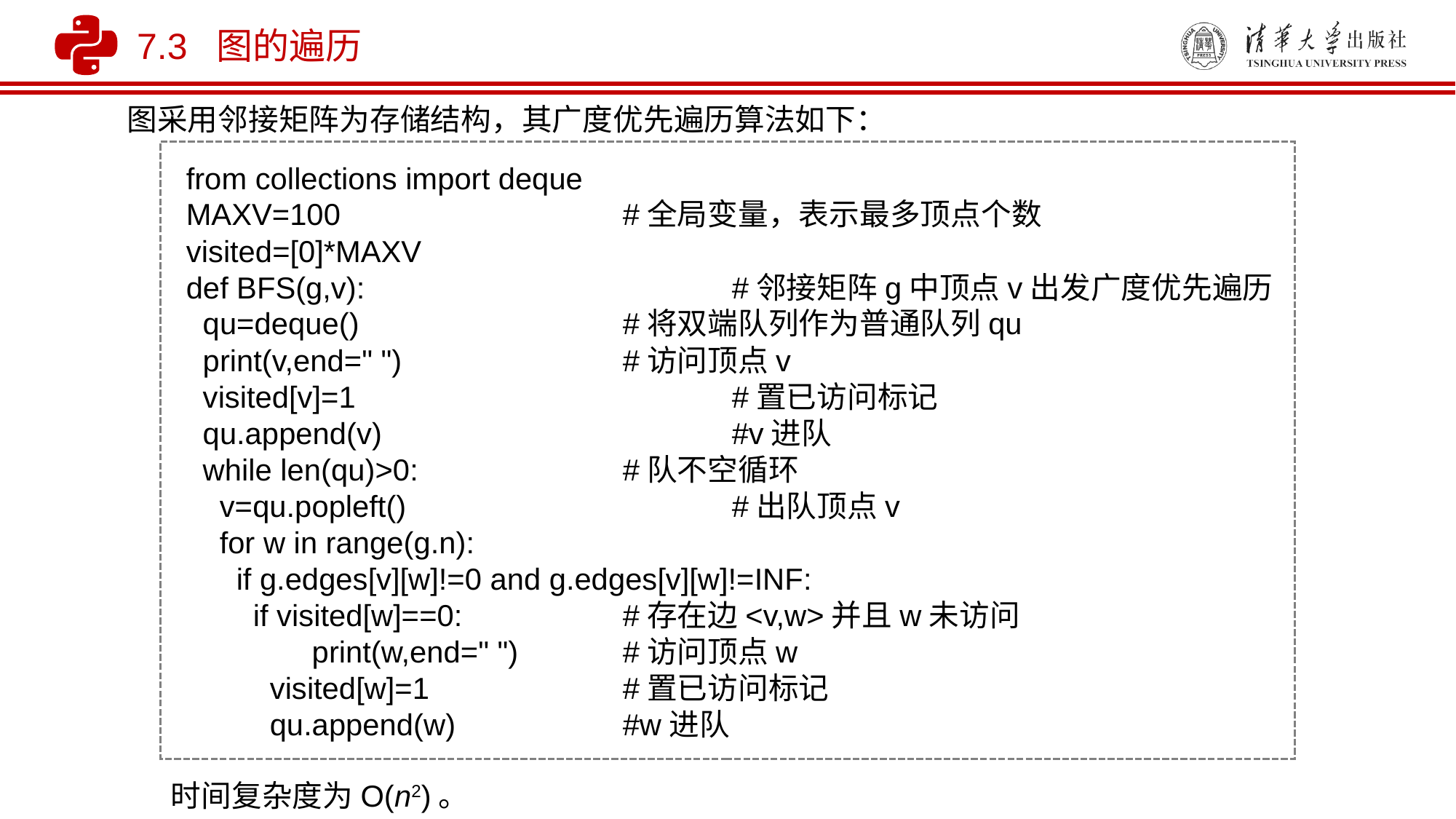

7.3  图的遍历
图采用邻接矩阵为存储结构，其广度优先遍历算法如下：
from collections import deque
MAXV=100                      	#全局变量，表示最多顶点个数
visited=[0]*MAXV
def BFS(g,v):				#邻接矩阵g中顶点v出发广度优先遍历
  qu=deque()                    	#将双端队列作为普通队列qu
  print(v,end=" ")			#访问顶点v
  visited[v]=1				#置已访问标记
  qu.append(v)				#v进队
  while len(qu)>0:              	#队不空循环
    v=qu.popleft()			#出队顶点v
    for w in range(g.n):
      if g.edges[v][w]!=0 and g.edges[v][w]!=INF:
        if visited[w]==0:		#存在边<v,w>并且w未访问
	  print(w,end=" ")    	#访问顶点w
          visited[w]=1	    	#置已访问标记
          qu.append(w)	  	#w进队
时间复杂度为O(n2)。